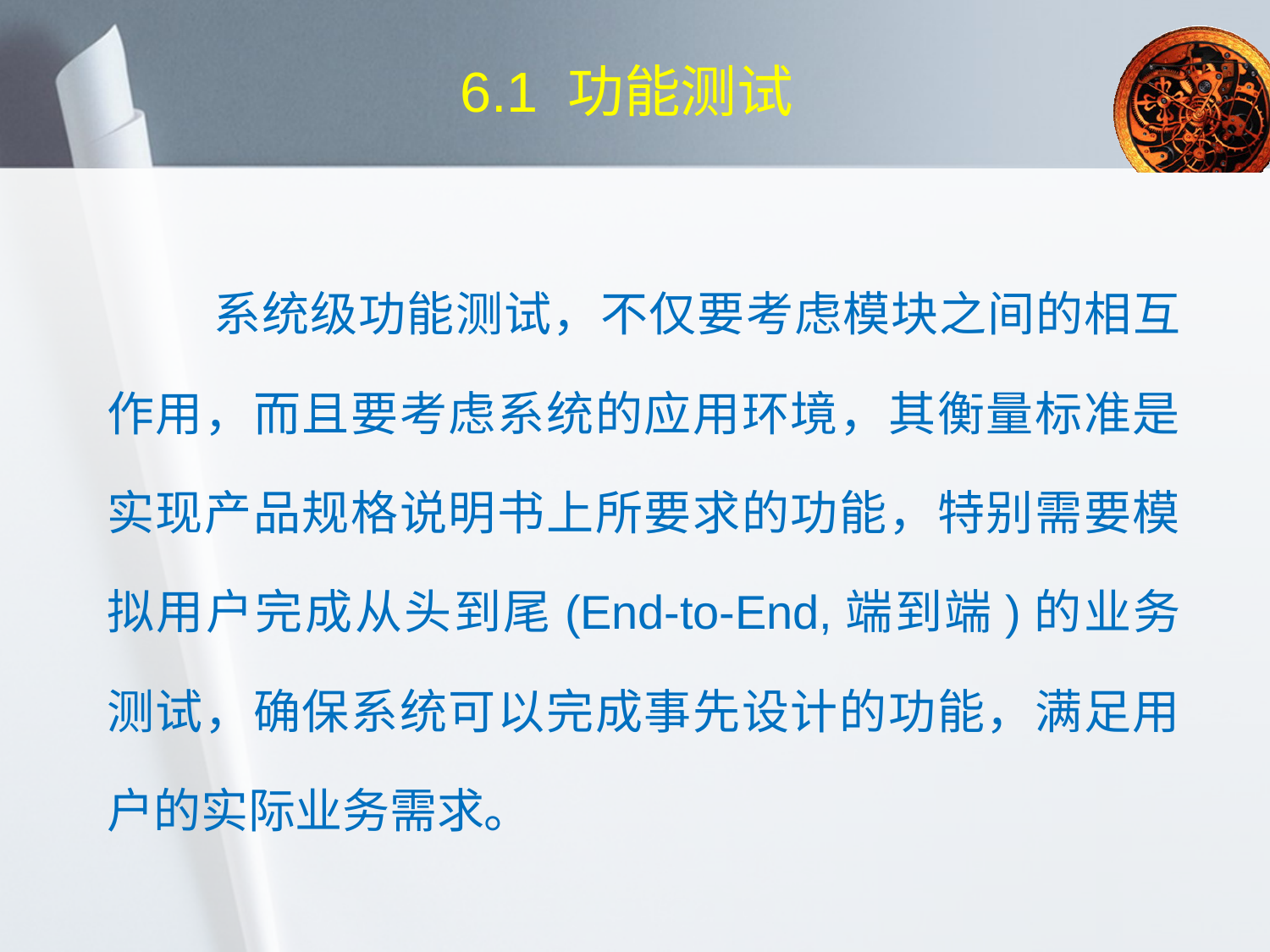

# 6.1 功能测试
        系统级功能测试，不仅要考虑模块之间的相互作用，而且要考虑系统的应用环境，其衡量标准是实现产品规格说明书上所要求的功能，特别需要模拟用户完成从头到尾(End-to-End,端到端)的业务测试，确保系统可以完成事先设计的功能，满足用户的实际业务需求。